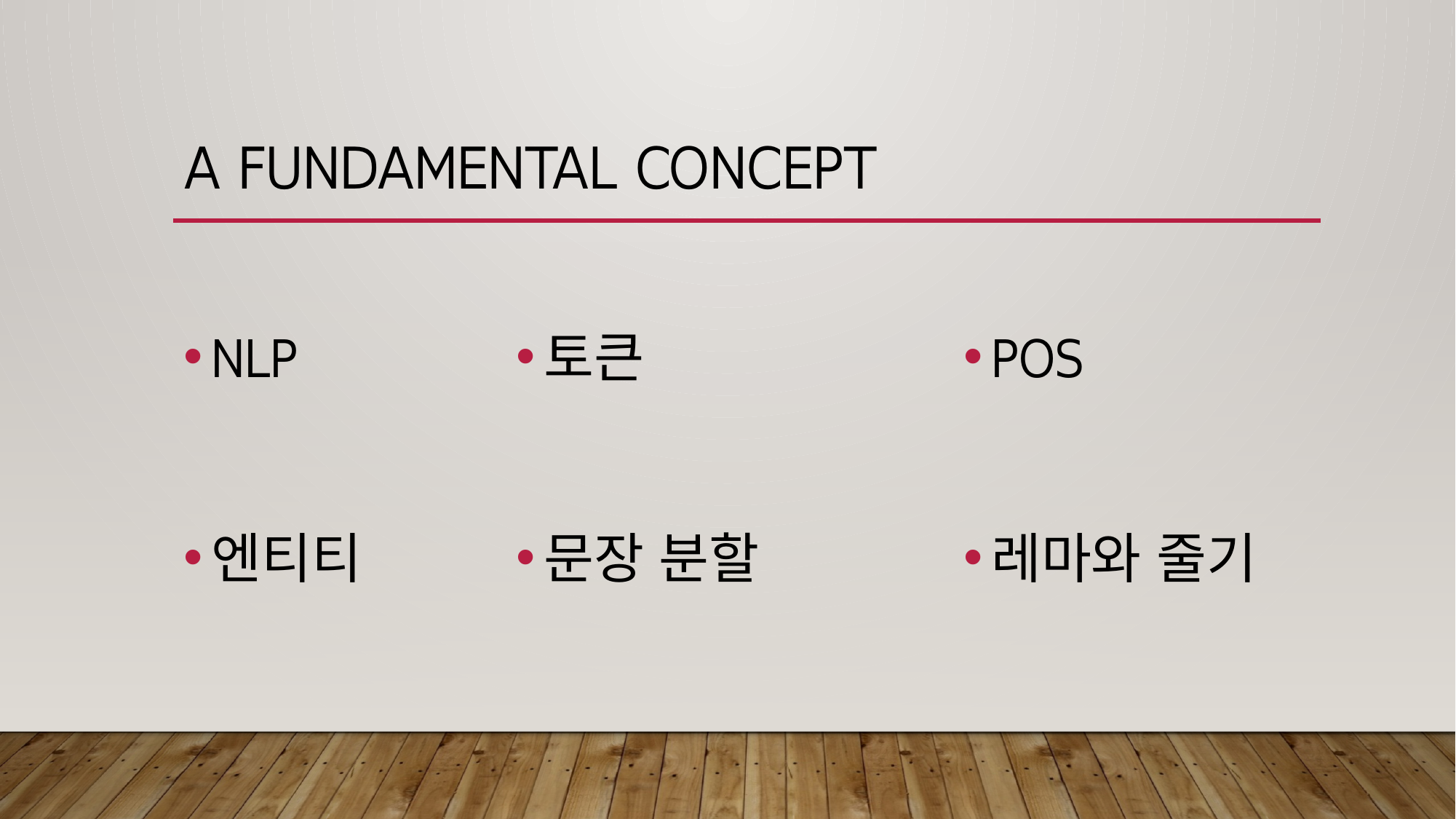

# a fundamental concept

POS
토큰
NLP
레마와 줄기
문장 분할
엔티티